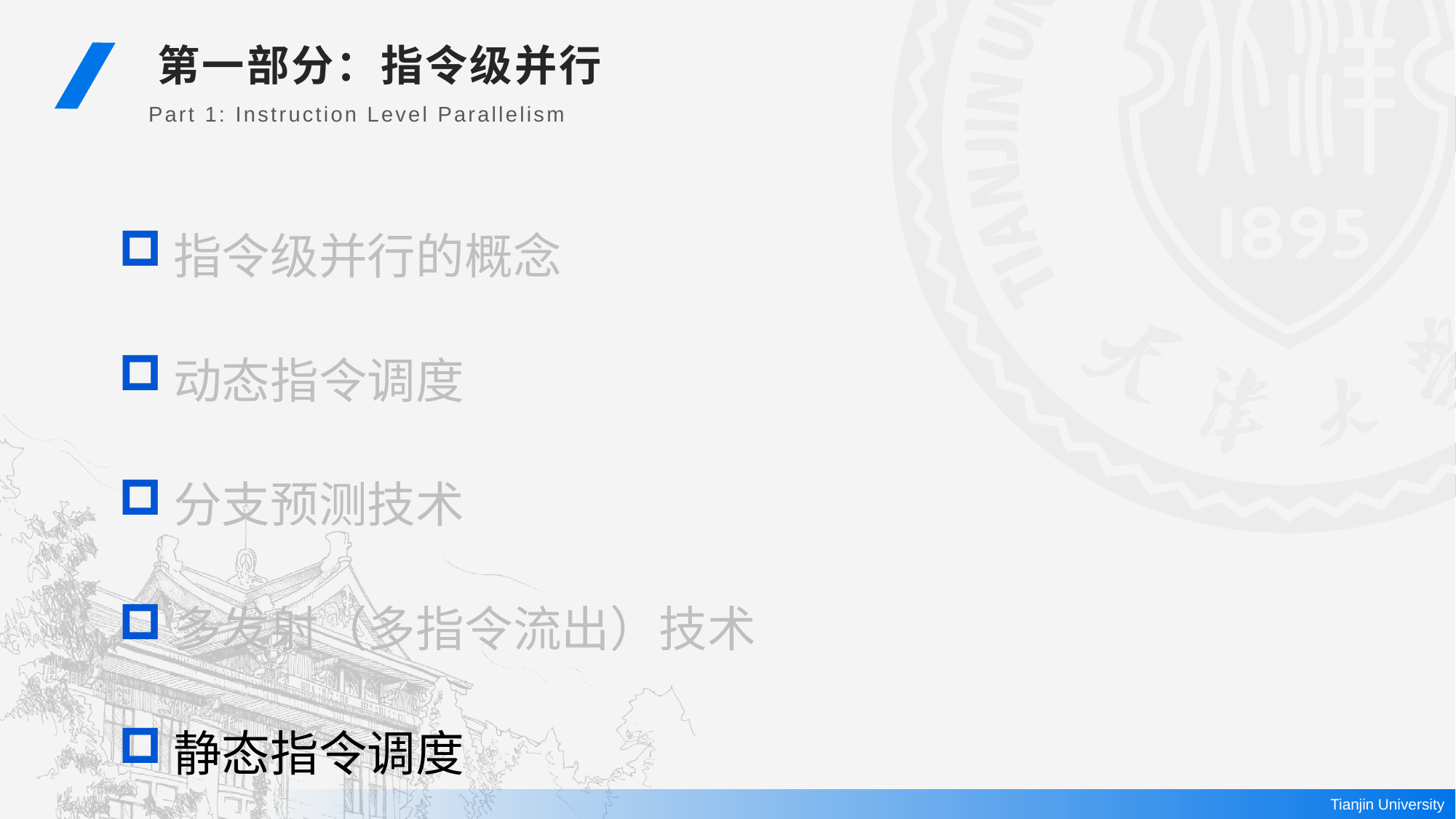

第一部分：指令级并行
Part 1: Instruction Level Parallelism
指令级并行的概念
动态指令调度
分支预测技术
多发射（多指令流出）技术
静态指令调度